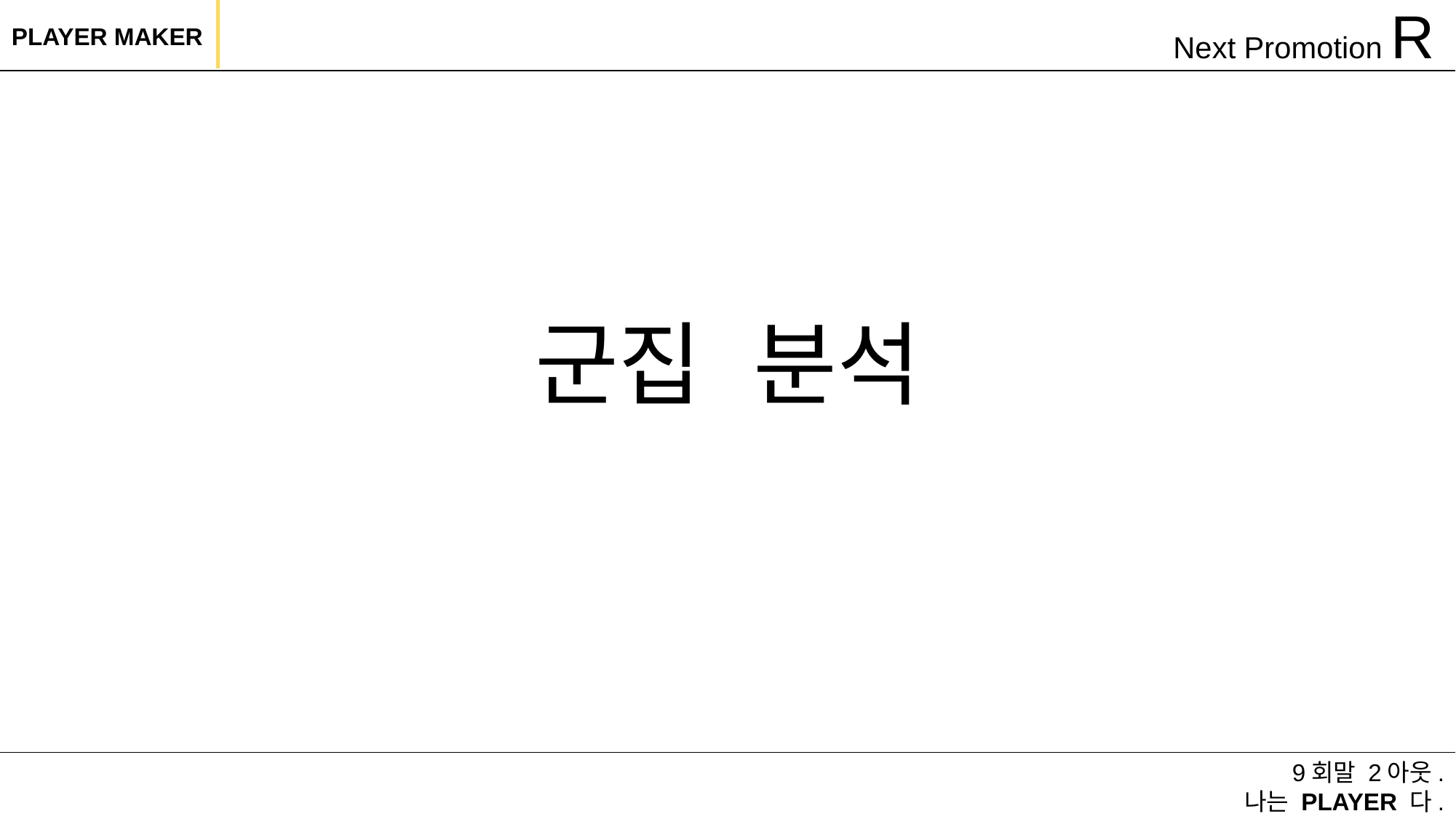

Next Promotion R
PLAYER MAKER
군집  분석
9회말 2아웃.
나는 PLAYER 다.